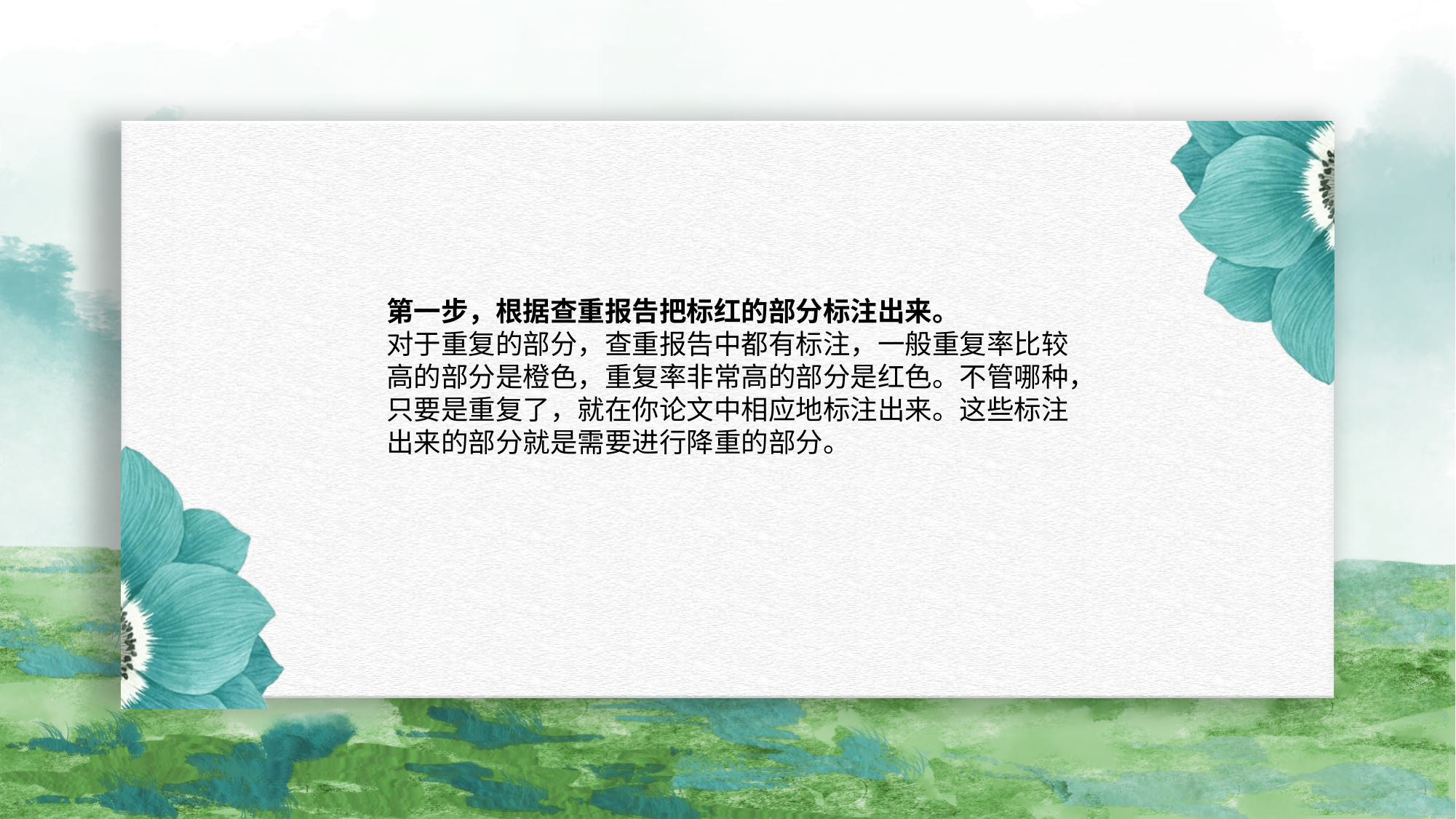

第一步，根据查重报告把标红的部分标注出来。
对于重复的部分，查重报告中都有标注，一般重复率比较高的部分是橙色，重复率非常高的部分是红色。不管哪种，只要是重复了，就在你论文中相应地标注出来。这些标注出来的部分就是需要进行降重的部分。